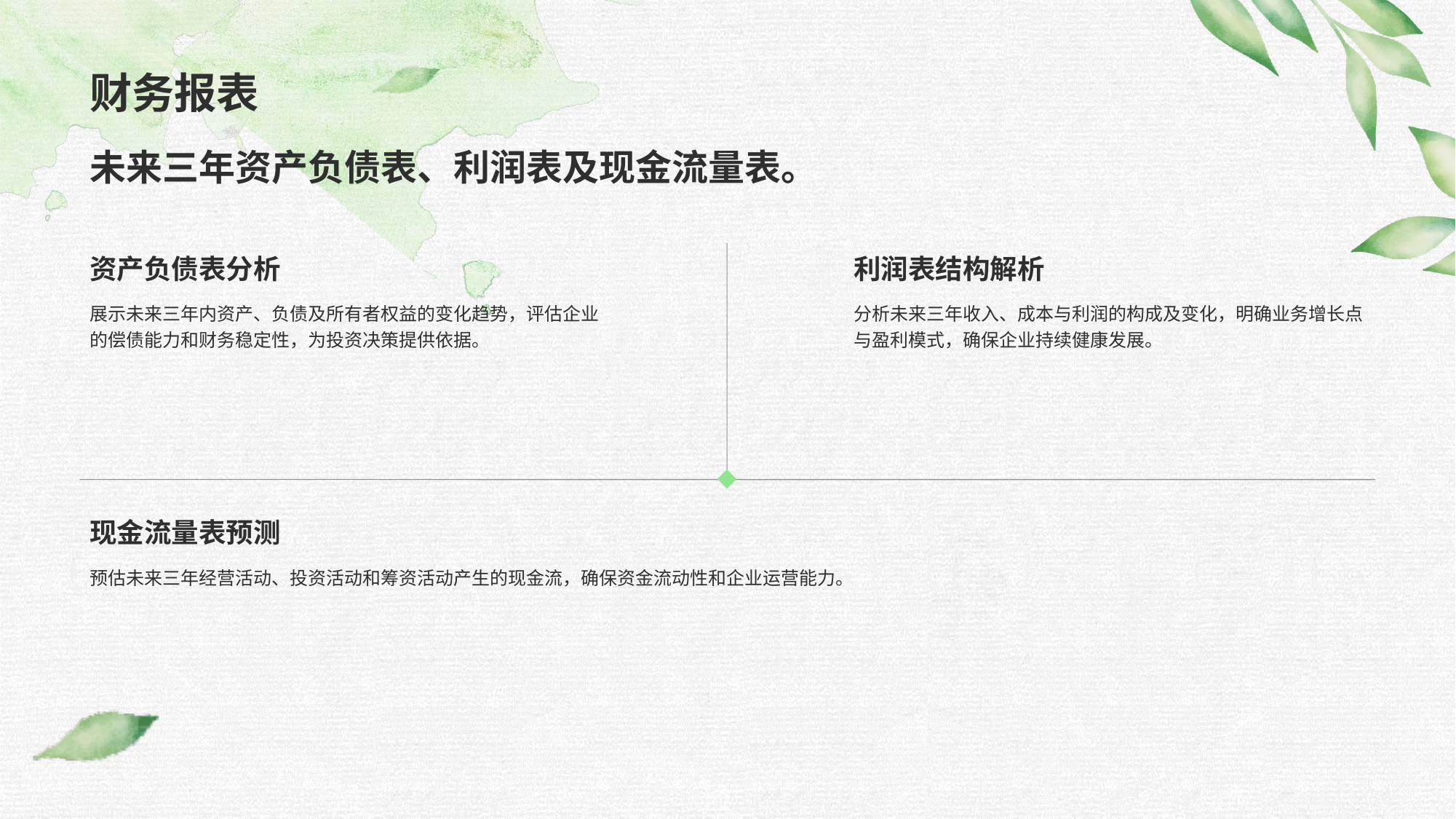

# 财务报表
未来三年资产负债表、利润表及现金流量表。

利润表结构解析
分析未来三年收入、成本与利润的构成及变化，明确业务增长点与盈利模式，确保企业持续健康发展。
资产负债表分析
展示未来三年内资产、负债及所有者权益的变化趋势，评估企业的偿债能力和财务稳定性，为投资决策提供依据。
现金流量表预测
预估未来三年经营活动、投资活动和筹资活动产生的现金流，确保资金流动性和企业运营能力。